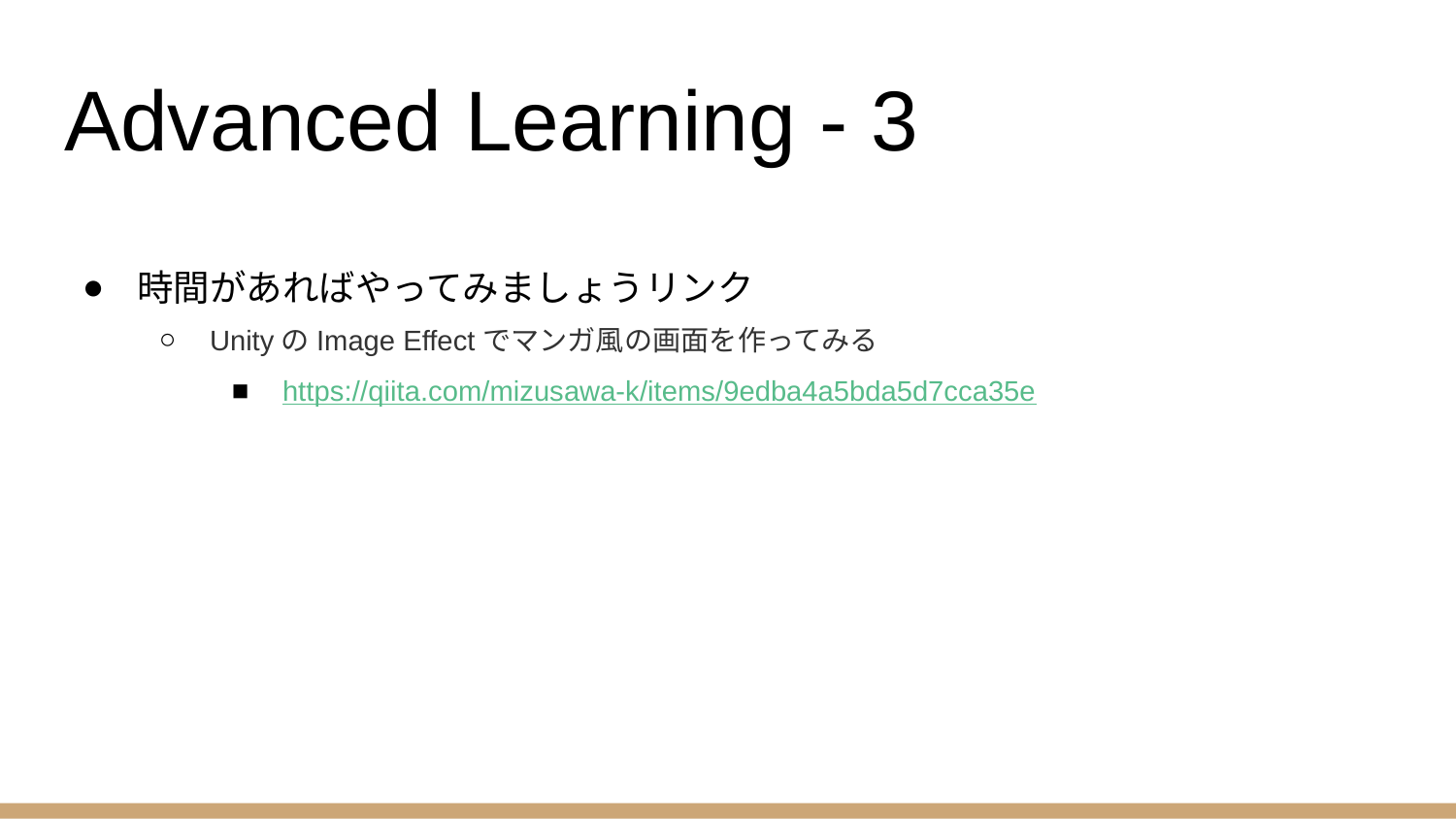

# Advanced Learning - 3
時間があればやってみましょうリンク
UnityのImage Effectでマンガ風の画面を作ってみる
https://qiita.com/mizusawa-k/items/9edba4a5bda5d7cca35e